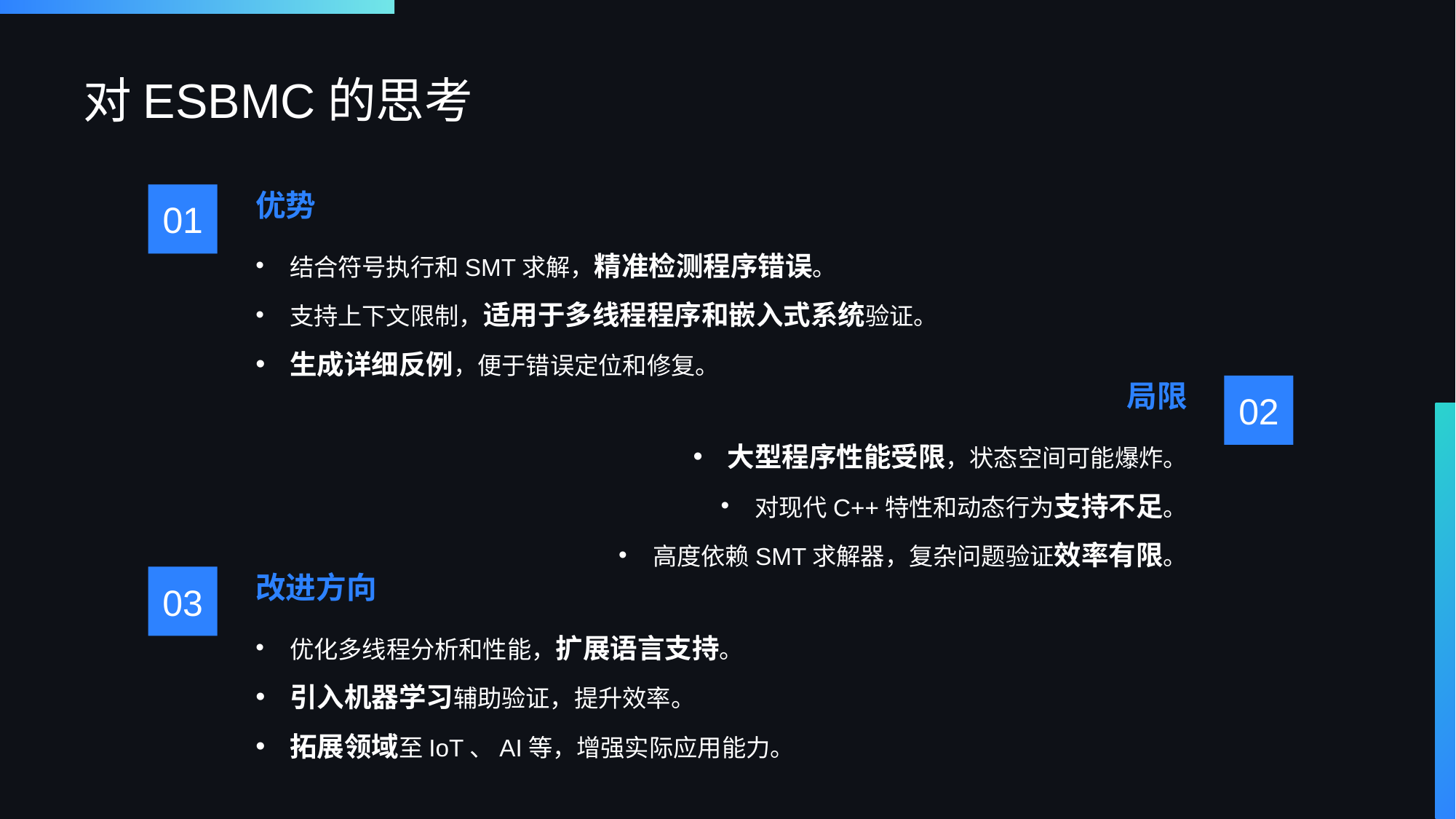

# 对ESBMC的思考
优势
01
结合符号执行和SMT求解，精准检测程序错误。
支持上下文限制，适用于多线程程序和嵌入式系统验证。
生成详细反例，便于错误定位和修复。
局限
02
大型程序性能受限，状态空间可能爆炸。
对现代C++特性和动态行为支持不足。
高度依赖SMT求解器，复杂问题验证效率有限。
改进方向
03
优化多线程分析和性能，扩展语言支持。
引入机器学习辅助验证，提升效率。
拓展领域至IoT、AI等，增强实际应用能力。